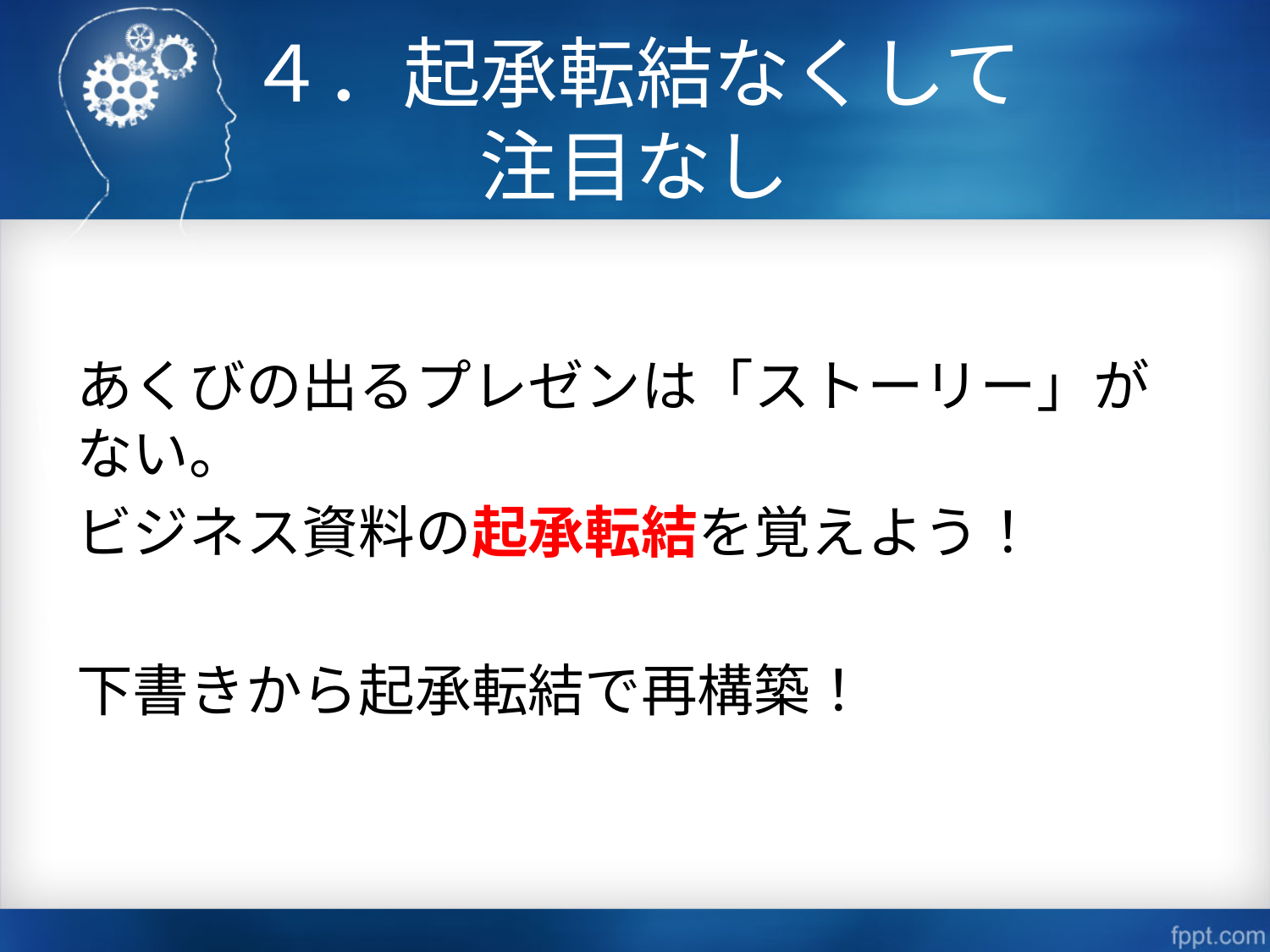

# ４．起承転結なくして 注目なし
あくびの出るプレゼンは「ストーリー」がない。
ビジネス資料の起承転結を覚えよう！

下書きから起承転結で再構築！